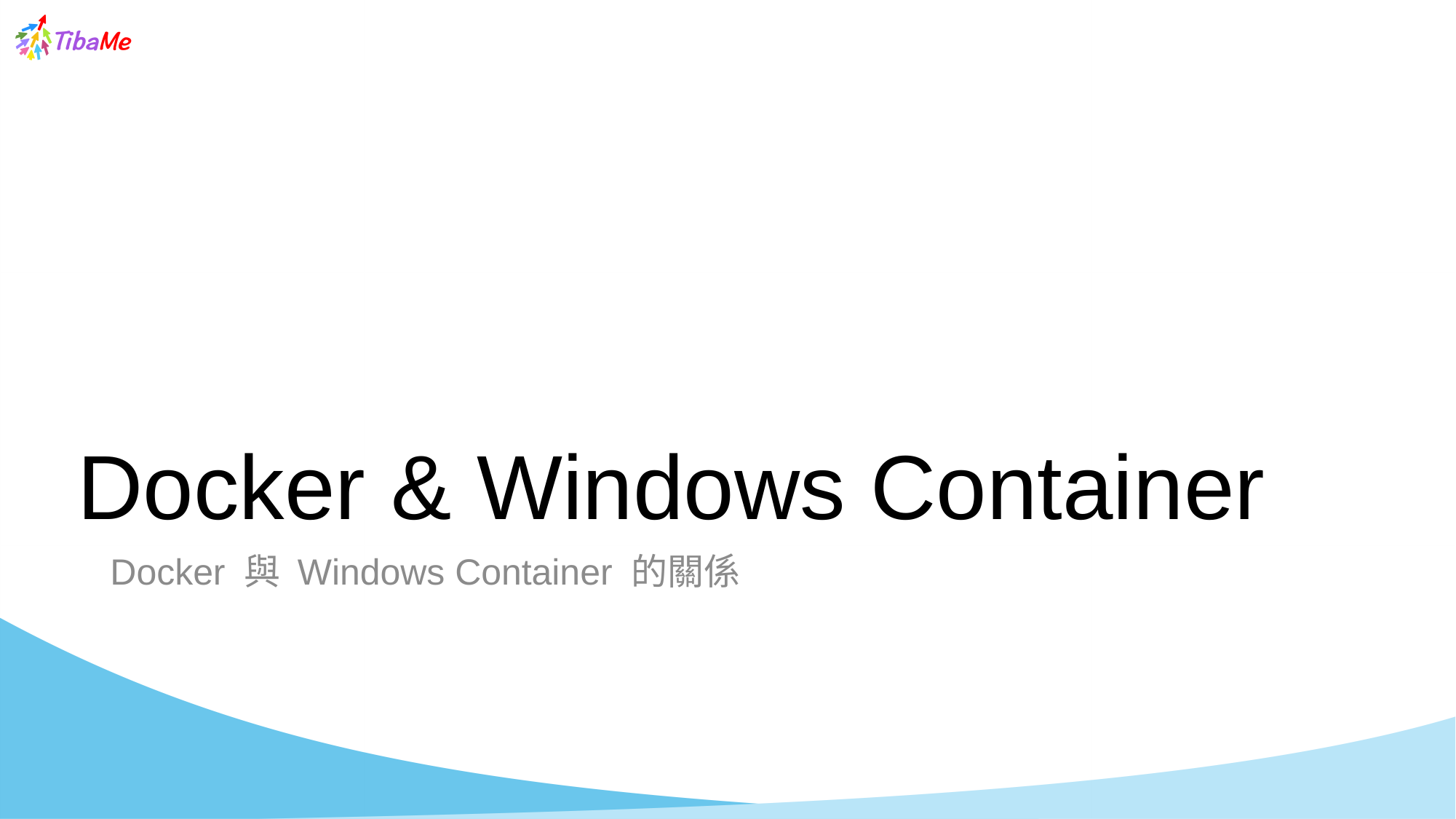

# Docker & Windows Container
Docker 與 Windows Container 的關係